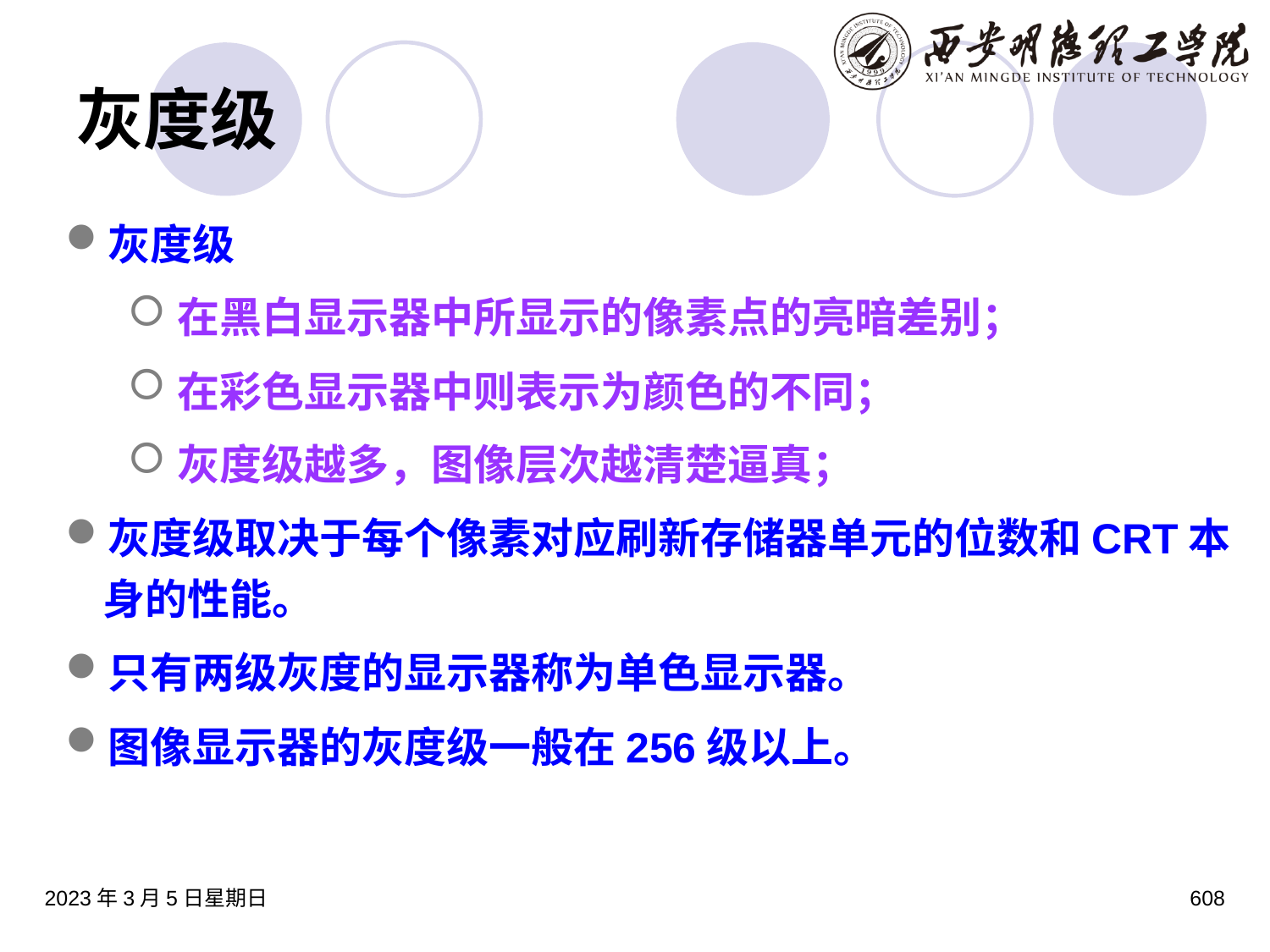

# 灰度级
灰度级
在黑白显示器中所显示的像素点的亮暗差别；
在彩色显示器中则表示为颜色的不同；
灰度级越多，图像层次越清楚逼真；
灰度级取决于每个像素对应刷新存储器单元的位数和CRT本身的性能。
只有两级灰度的显示器称为单色显示器。
图像显示器的灰度级一般在256级以上。
2023年3月5日星期日
608